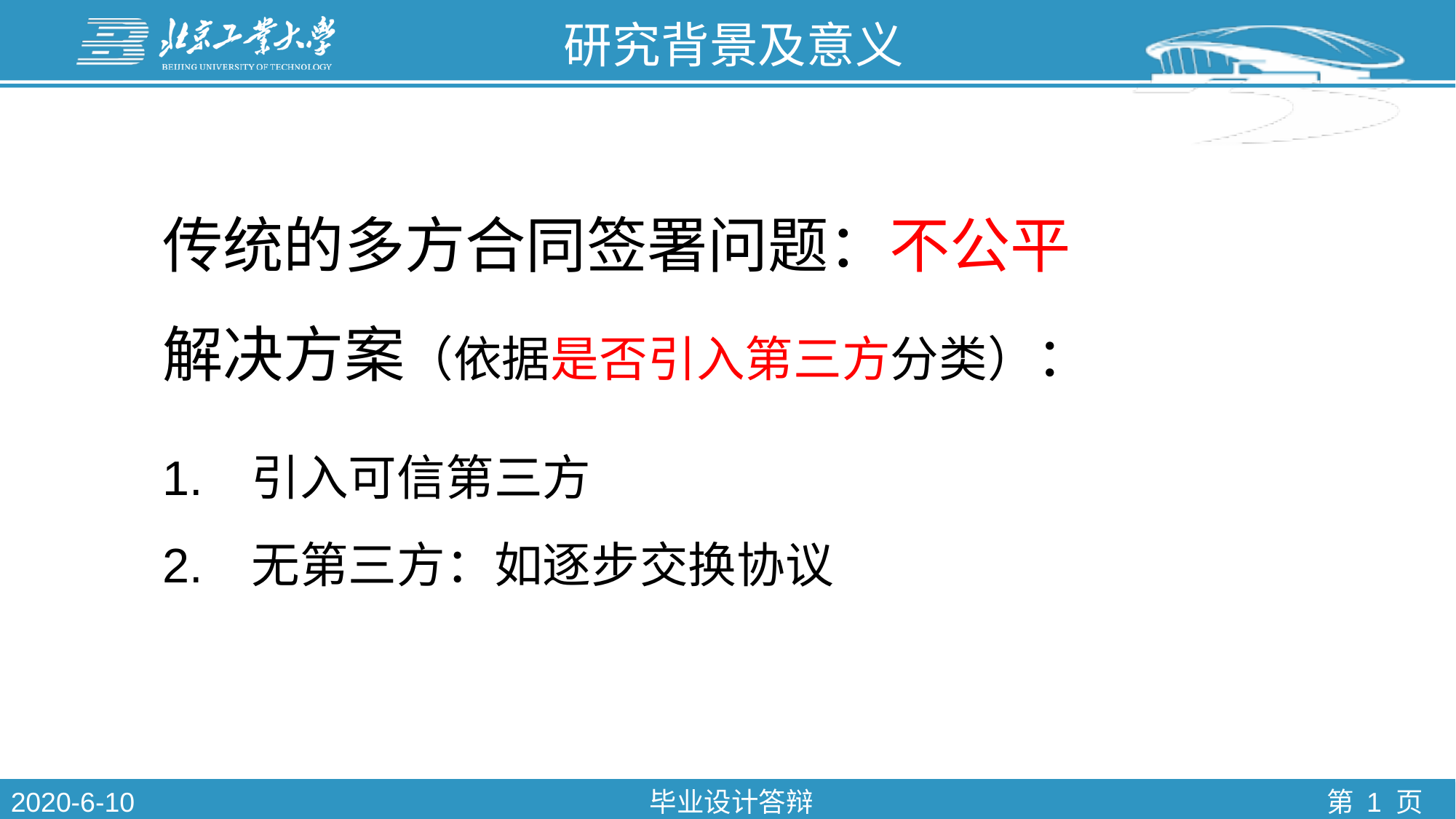

研究背景及意义
传统的多方合同签署问题：不公平
解决方案（依据是否引入第三方分类）：
引入可信第三方
无第三方：如逐步交换协议
2020-6-10
毕业设计答辩
第 1 页